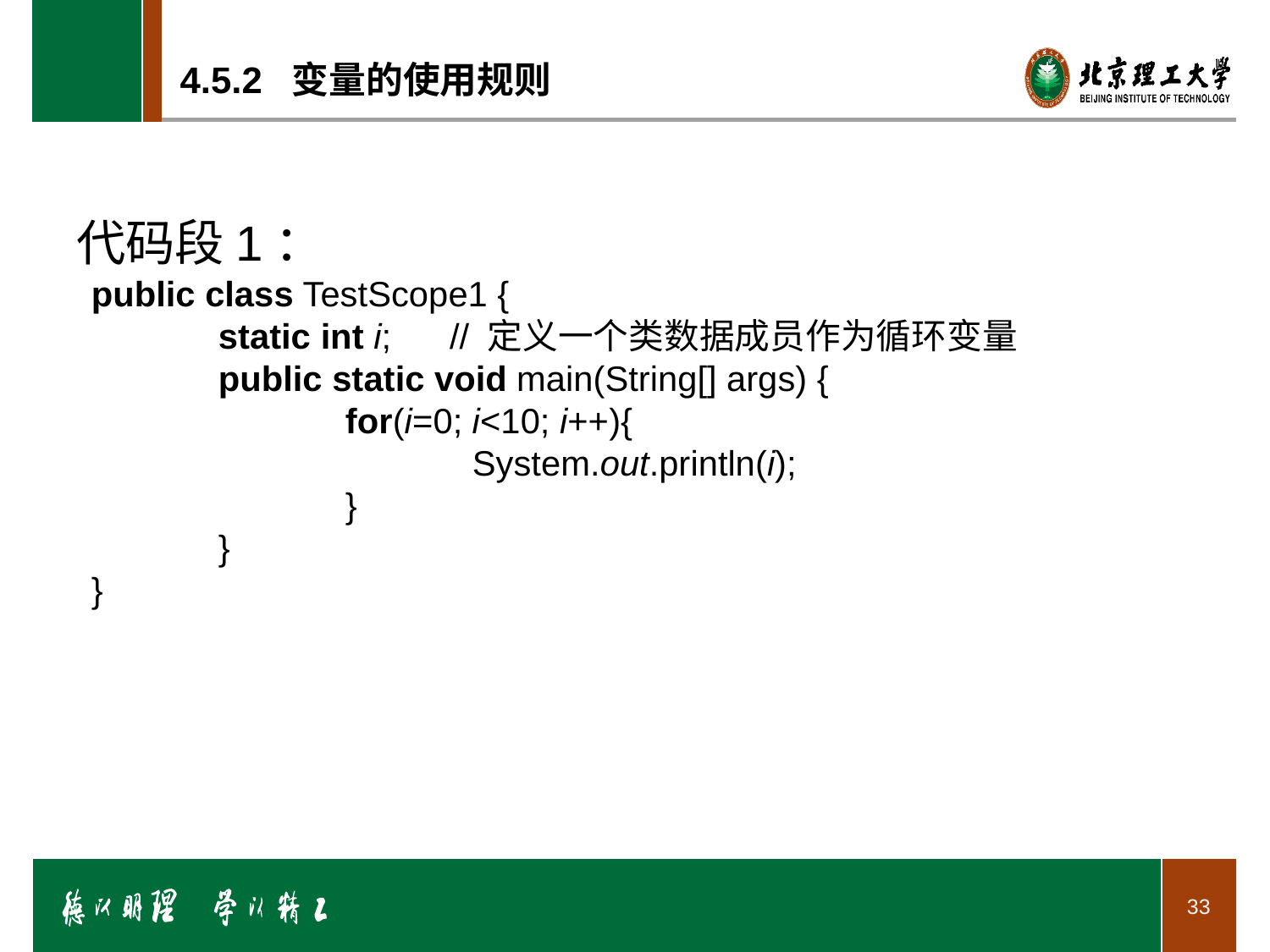

# 4.5.2  变量的使用规则
代码段1：
public class TestScope1 {
	static int i;      // 定义一个类数据成员作为循环变量
	public static void main(String[] args) {
		for(i=0; i<10; i++){
			System.out.println(i);
		}
	}
}